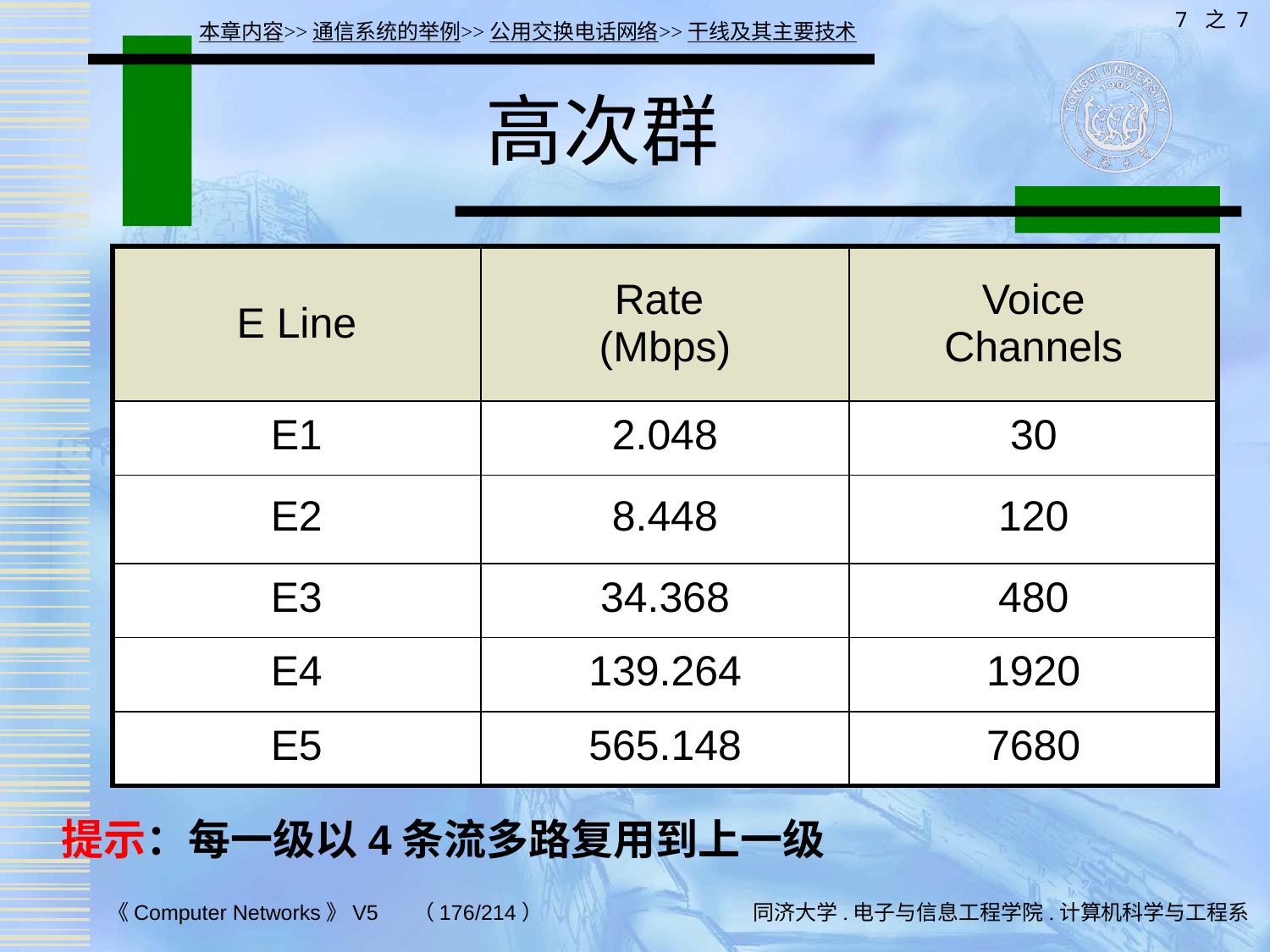

7 之 7
本章内容>>通信系统的举例>>公用交换电话网络>>干线及其主要技术
# 高次群
| E Line | Rate (Mbps) | Voice Channels |
| --- | --- | --- |
| E1 | 2.048 | 30 |
| E2 | 8.448 | 120 |
| E3 | 34.368 | 480 |
| E4 | 139.264 | 1920 |
| E5 | 565.148 | 7680 |
提示：每一级以4条流多路复用到上一级